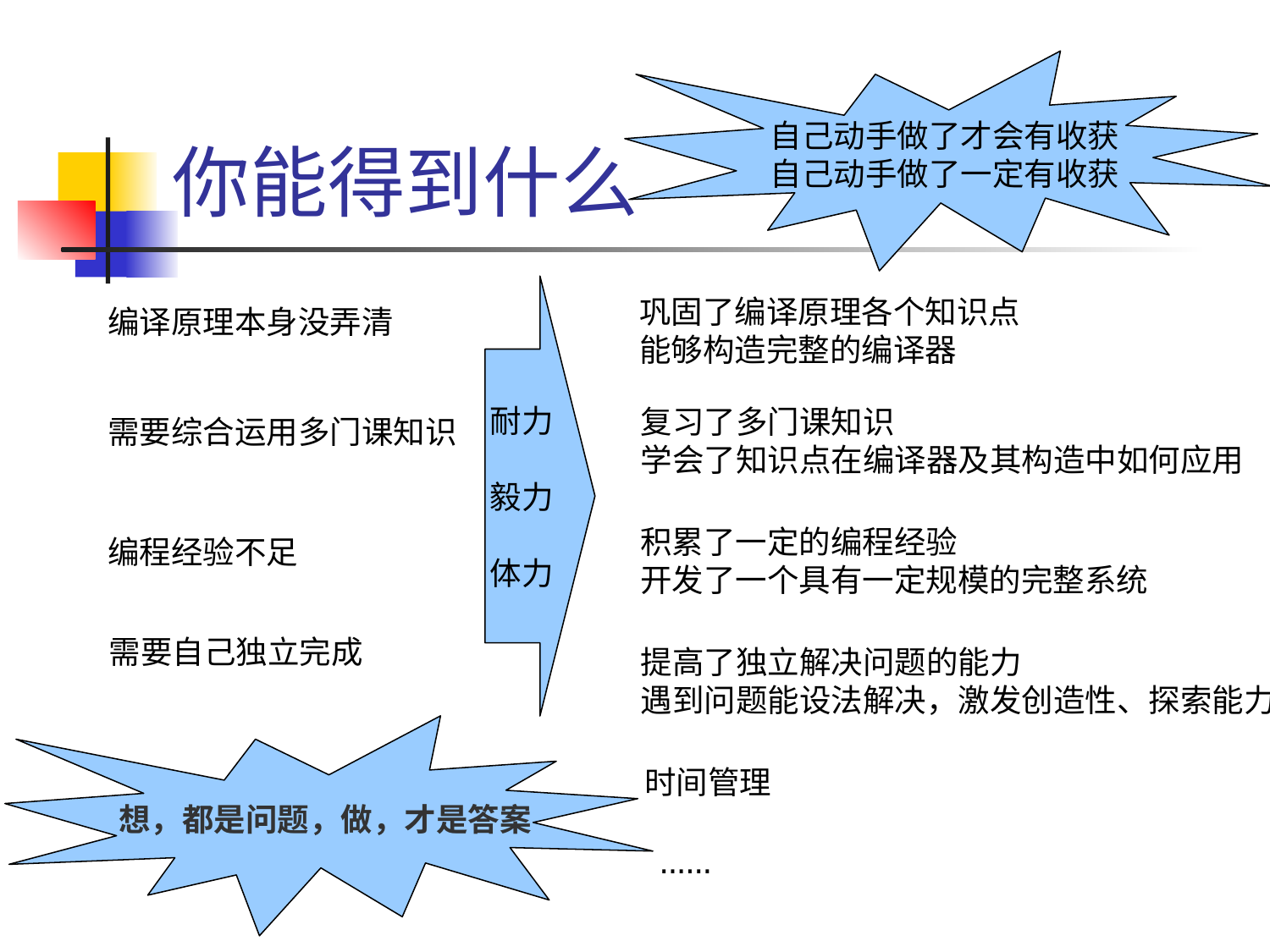

# 你能得到什么

自己动手做了才会有收获
自己动手做了一定有收获

耐力

毅力

体力

巩固了编译原理各个知识点
能够构造完整的编译器
编译原理本身没弄清
复习了多门课知识
学会了知识点在编译器及其构造中如何应用
需要综合运用多门课知识
积累了一定的编程经验
开发了一个具有一定规模的完整系统
编程经验不足
需要自己独立完成
提高了独立解决问题的能力
遇到问题能设法解决，激发创造性、探索能力

想，都是问题，做，才是答案

时间管理
……